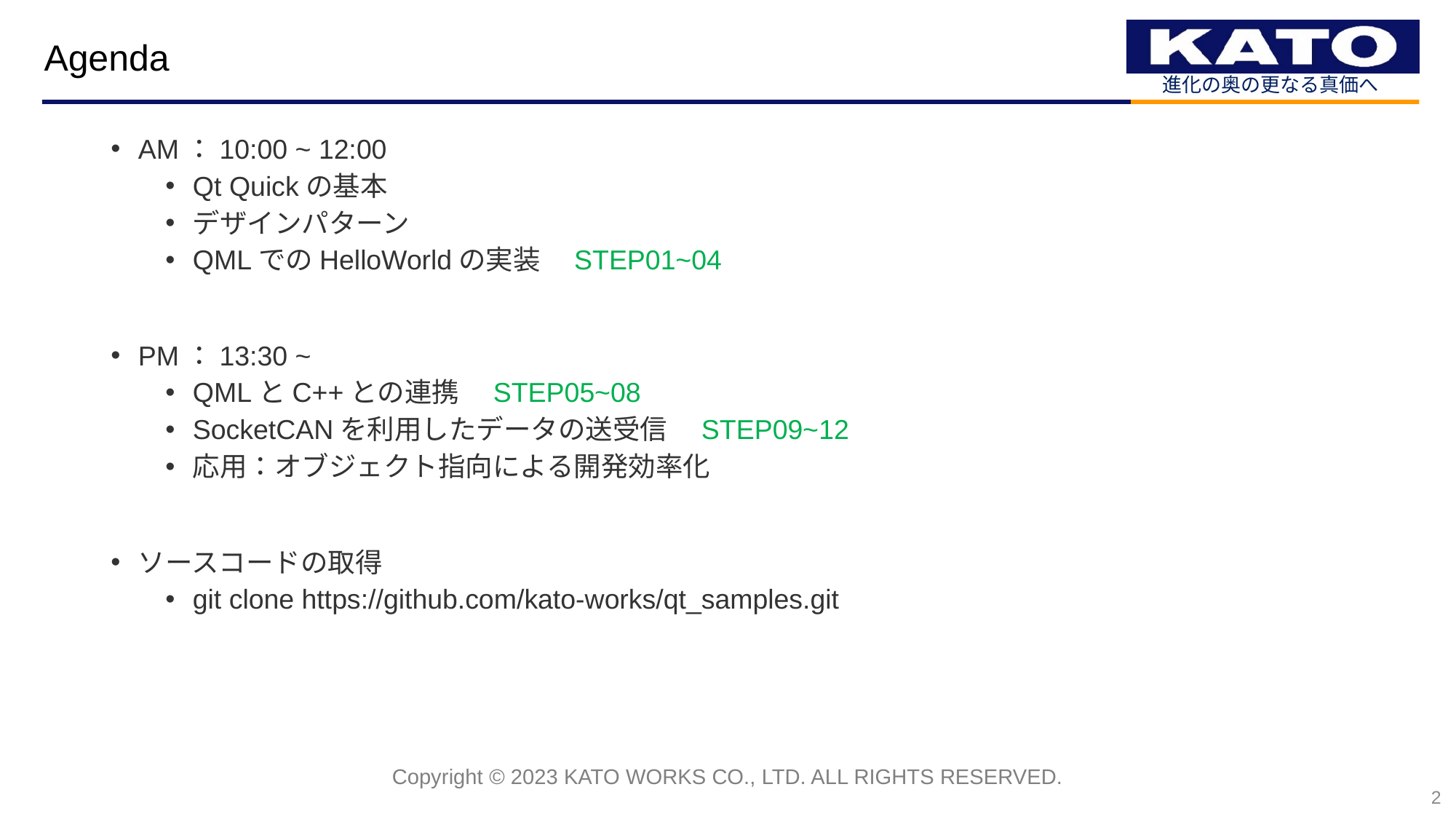

# Agenda
AM：10:00 ~ 12:00
Qt Quickの基本
デザインパターン
QMLでのHelloWorldの実装　STEP01~04

PM：13:30 ~
QMLとC++との連携　STEP05~08
SocketCANを利用したデータの送受信　STEP09~12
応用：オブジェクト指向による開発効率化

ソースコードの取得
git clone https://github.com/kato-works/qt_samples.git

2